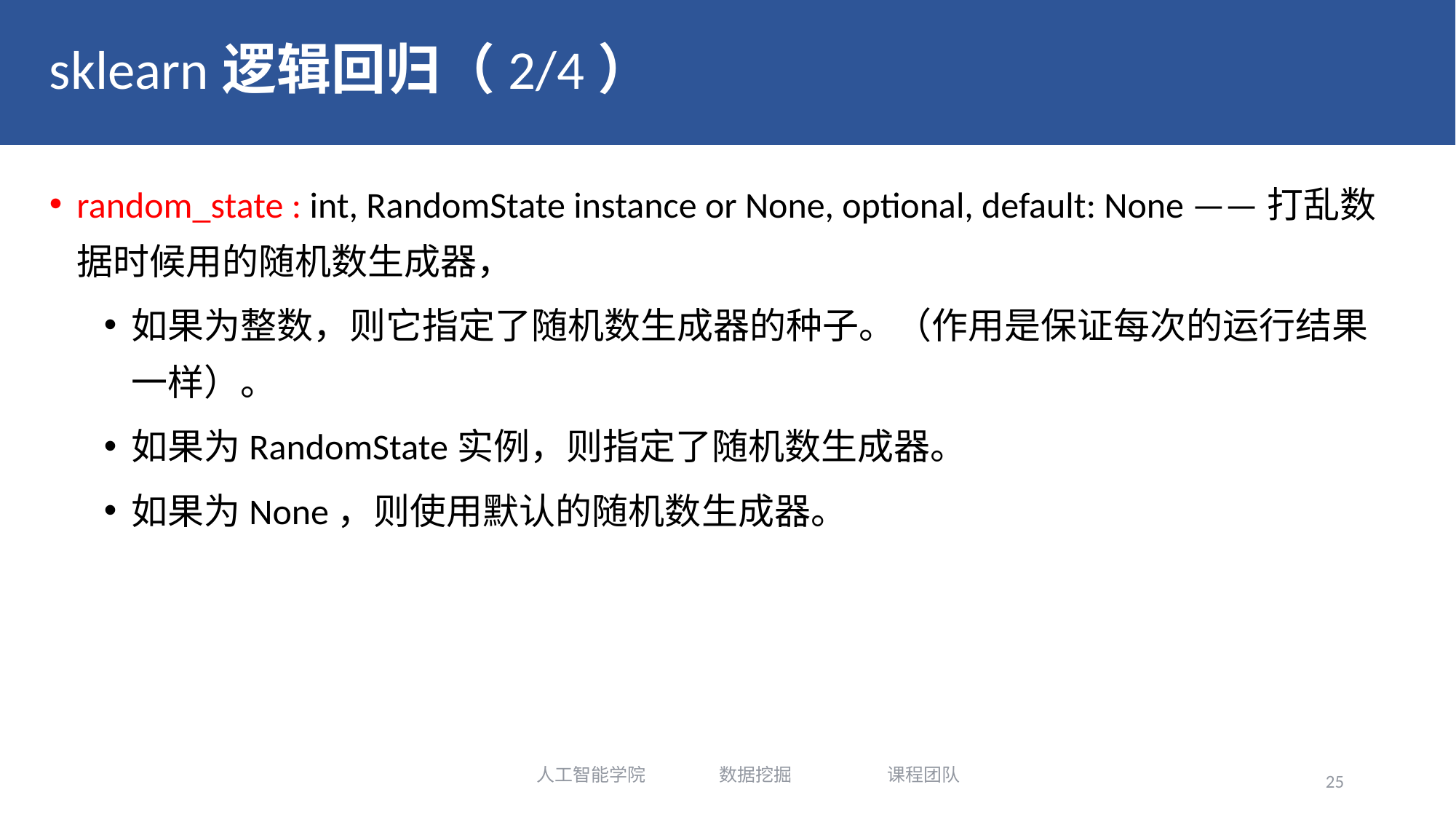

# sklearn逻辑回归（2/4）
random_state : int, RandomState instance or None, optional, default: None ——打乱数据时候用的随机数生成器，
如果为整数，则它指定了随机数生成器的种子。（作用是保证每次的运行结果一样）。
如果为RandomState实例，则指定了随机数生成器。
如果为None，则使用默认的随机数生成器。

人工智能学院             数据挖掘                 课程团队
25